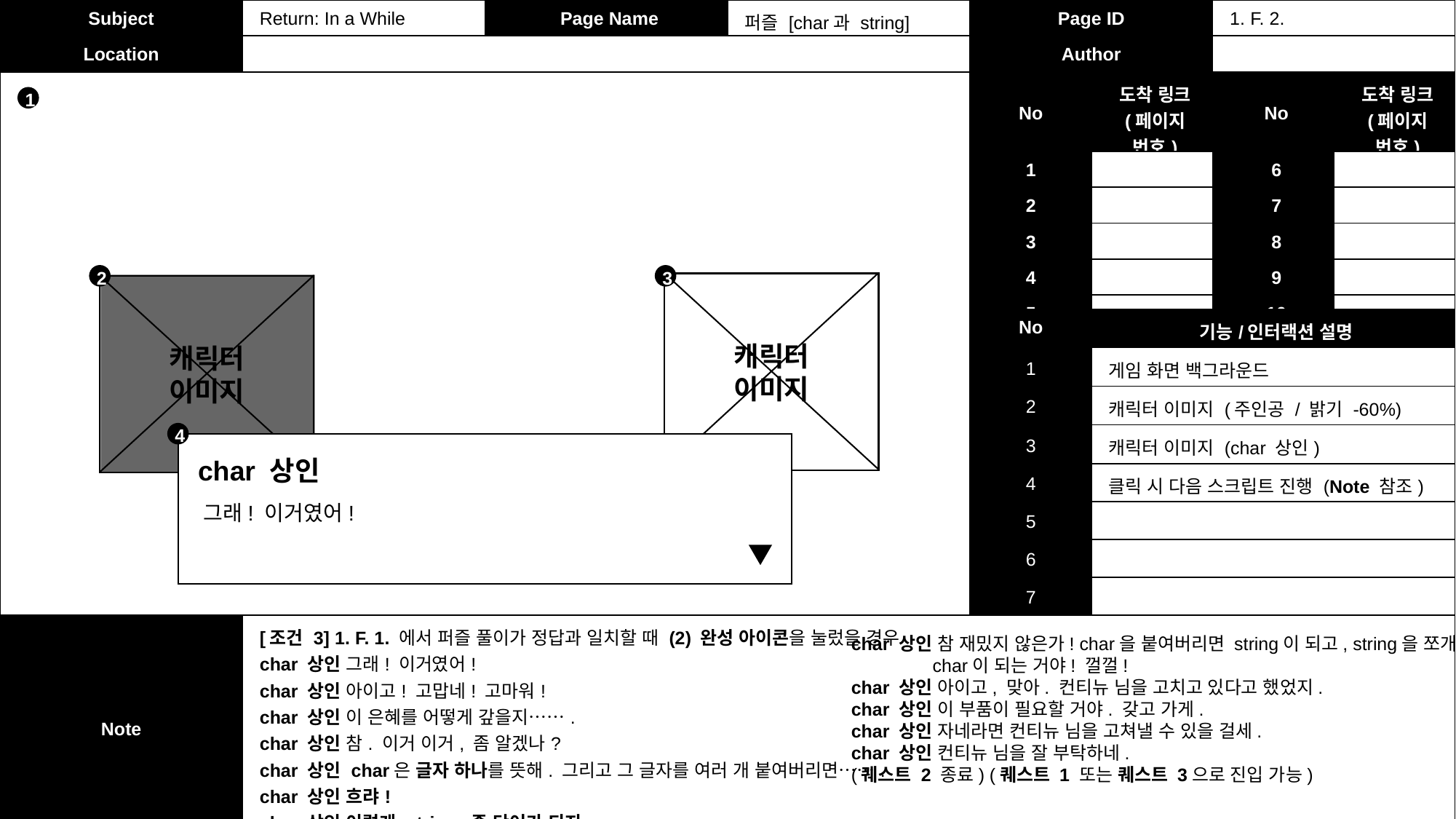

| Subject | Return: In a While | Page Name | 퍼즐 [char과 string] | Page ID | 1. F. 2. |
| --- | --- | --- | --- | --- | --- |
| Location |  |  |  | Author |  |

| No | 도착 링크 (페이지 번호) | No | 도착 링크 (페이지 번호) |
| --- | --- | --- | --- |
| 1 |  | 6 |  |
| 2 |  | 7 |  |
| 3 |  | 8 |  |
| 4 |  | 9 |  |
| 5 |  | 10 |  |
1
2
3

캐릭터
이미지

캐릭터
이미지
| No | 기능/인터랙션 설명 |
| --- | --- |
| 1 | 게임 화면 백그라운드 |
| 2 | 캐릭터 이미지 (주인공 / 밝기 -60%) |
| 3 | 캐릭터 이미지 (char 상인) |
| 4 | 클릭 시 다음 스크립트 진행 (Note 참조) |
| 5 |  |
| 6 |  |
| 7 |  |
4

char 상인
그래! 이거였어!

| Note | [조건 3] 1. F. 1. 에서 퍼즐 풀이가 정답과 일치할 때 (2) 완성 아이콘을 눌렀을 경우 char 상인 그래! 이거였어! char 상인 아이고! 고맙네! 고마워! char 상인 이 은혜를 어떻게 갚을지……. char 상인 참. 이거 이거, 좀 알겠나? char 상인 char은 글자 하나를 뜻해. 그리고 그 글자를 여러 개 붙여버리면……. char 상인 흐랴! char 상인 이렇게 string, 즉 단어가 되지. |
| --- | --- |
char 상인 참 재밌지 않은가! char을 붙여버리면 string이 되고, string을 쪼개버리면
                char이 되는 거야! 껄껄!
char 상인 아이고, 맞아. 컨티뉴 님을 고치고 있다고 했었지.
char 상인 이 부품이 필요할 거야. 갖고 가게.
char 상인 자네라면 컨티뉴 님을 고쳐낼 수 있을 걸세.
char 상인 컨티뉴 님을 잘 부탁하네.
(퀘스트 2 종료) (퀘스트 1 또는 퀘스트 3으로 진입 가능)